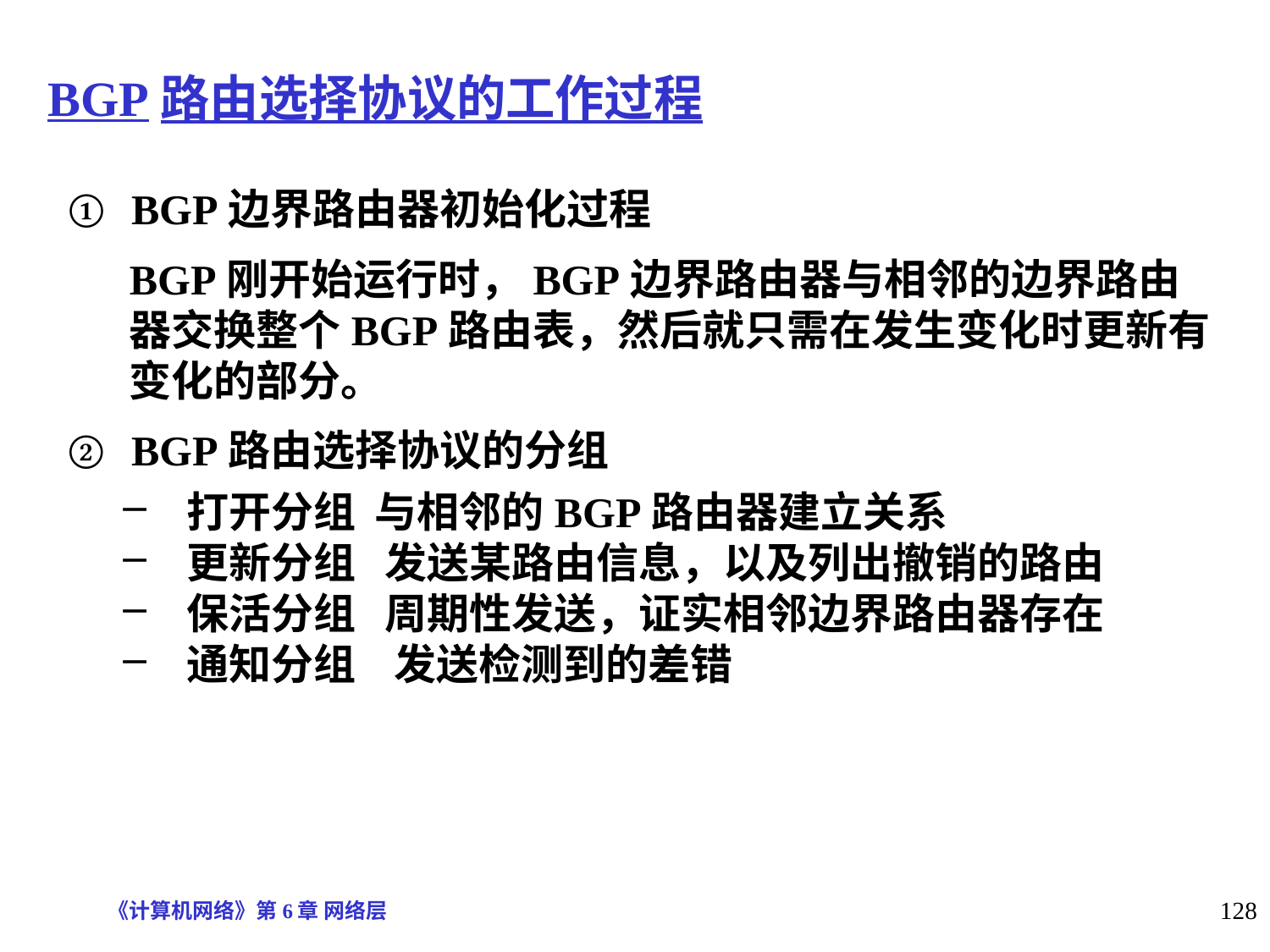

# BGP路由选择协议的工作过程
BGP边界路由器初始化过程
BGP刚开始运行时，BGP边界路由器与相邻的边界路由器交换整个BGP路由表，然后就只需在发生变化时更新有变化的部分。
BGP路由选择协议的分组
打开分组  与相邻的BGP路由器建立关系
更新分组   发送某路由信息，以及列出撤销的路由
保活分组   周期性发送，证实相邻边界路由器存在
通知分组    发送检测到的差错

《计算机网络》第6章 网络层
128